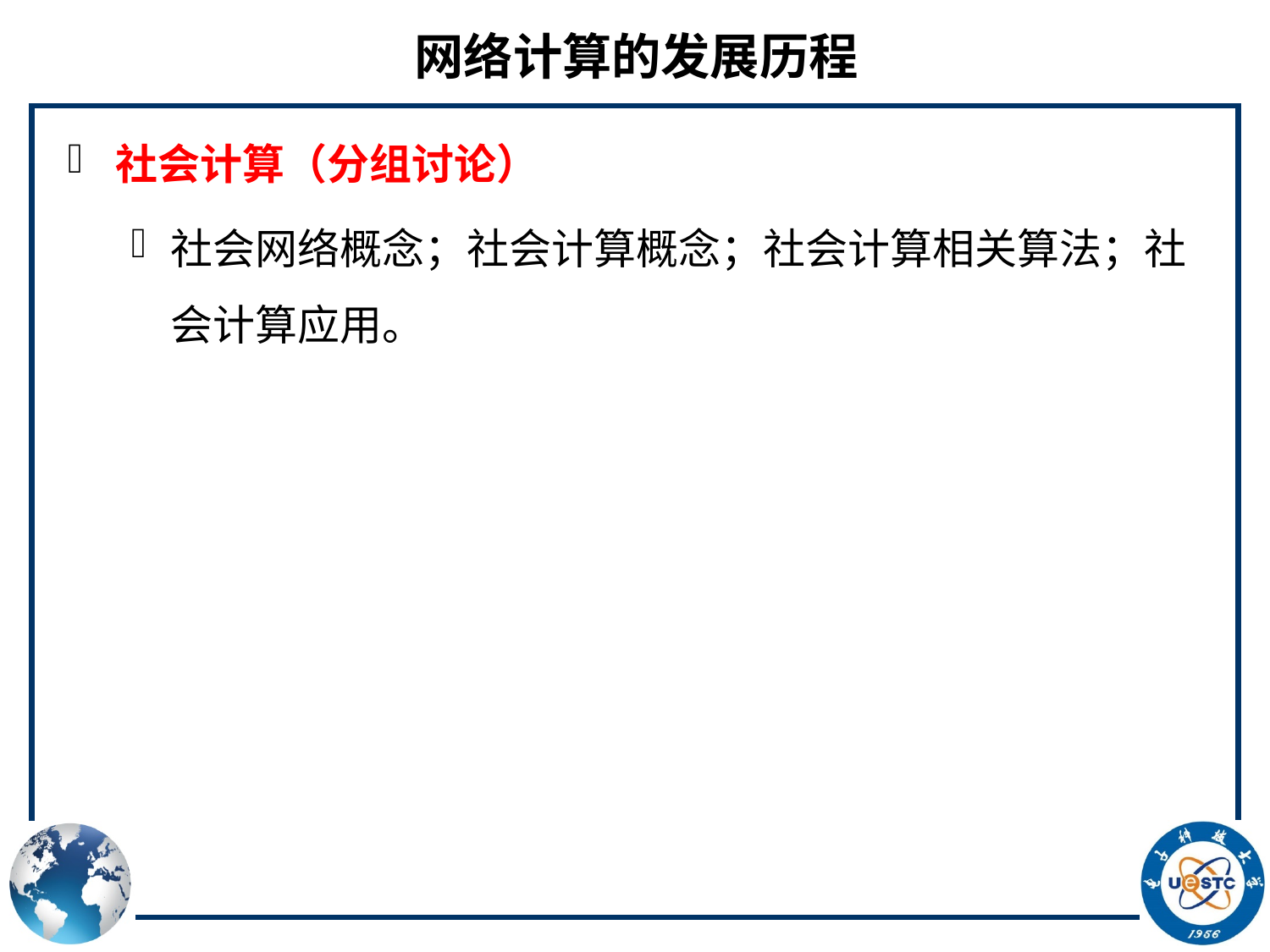

# 网络计算的发展历程
社会计算（分组讨论）
社会网络概念；社会计算概念；社会计算相关算法；社会计算应用。